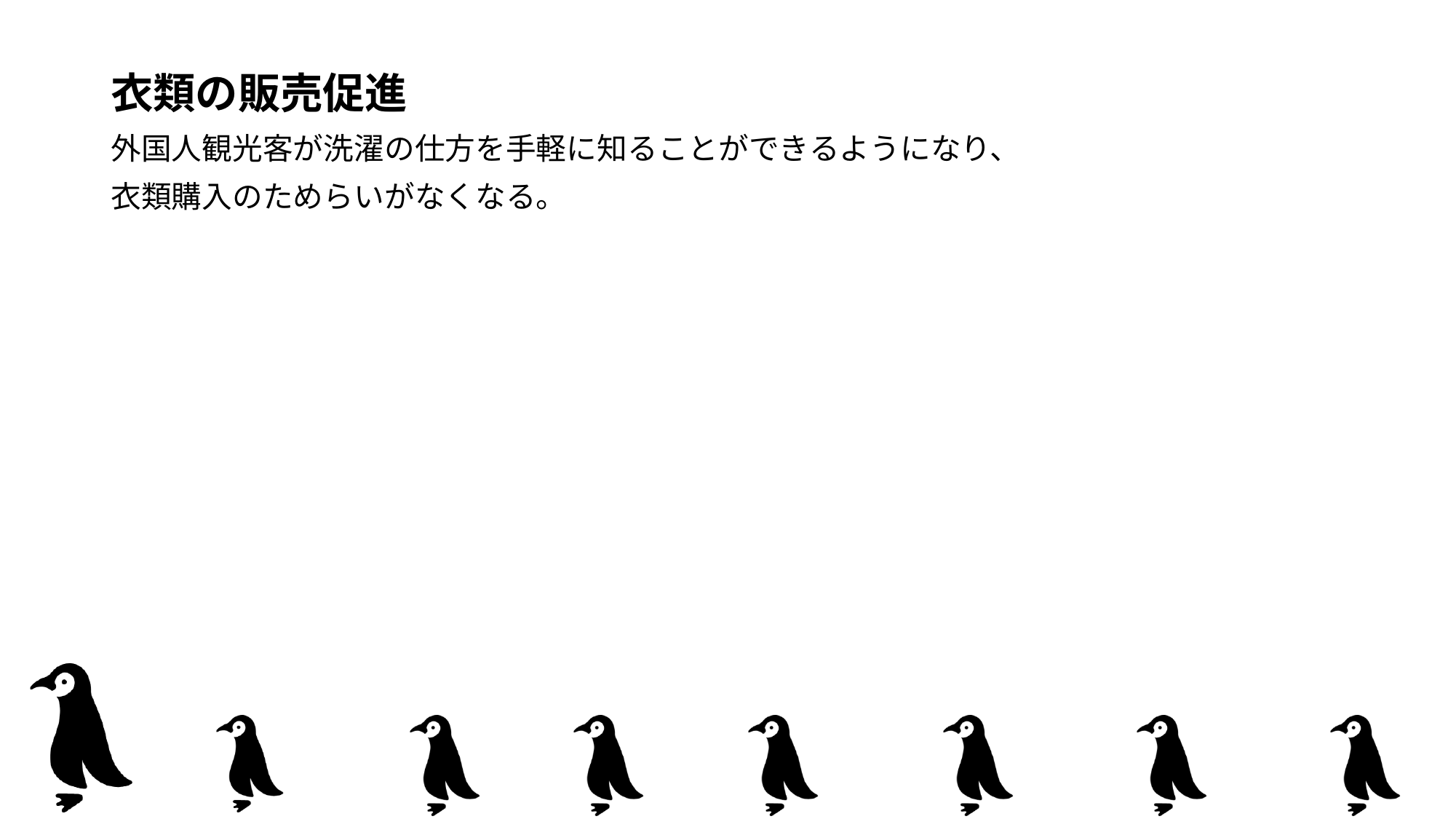

衣類の販売促進
外国人観光客が洗濯の仕方を手軽に知ることができるようになり、
衣類購入のためらいがなくなる。